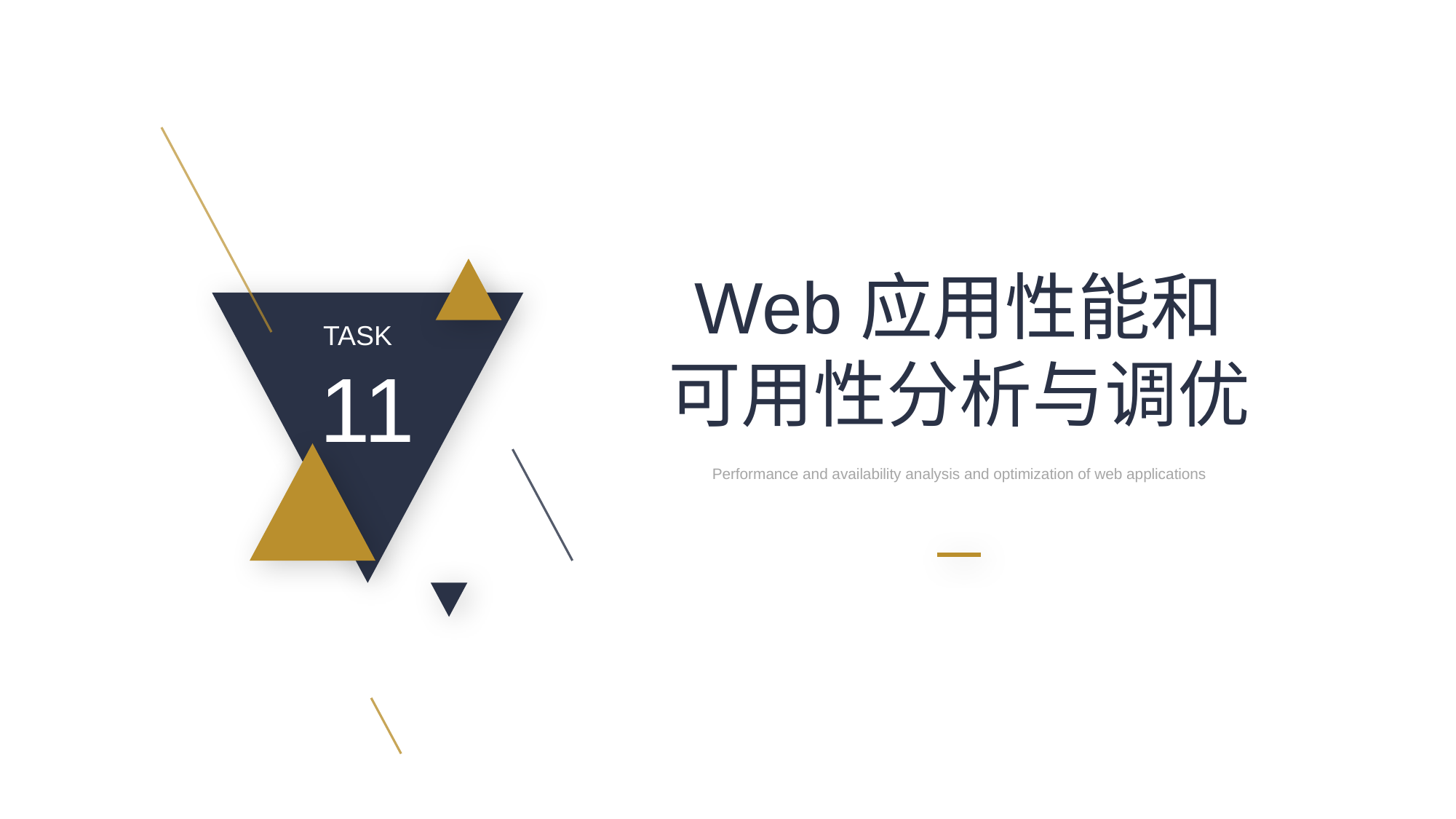

Web应用性能和
可用性分析与调优

TASK
11

Performance and availability analysis and optimization of web applications